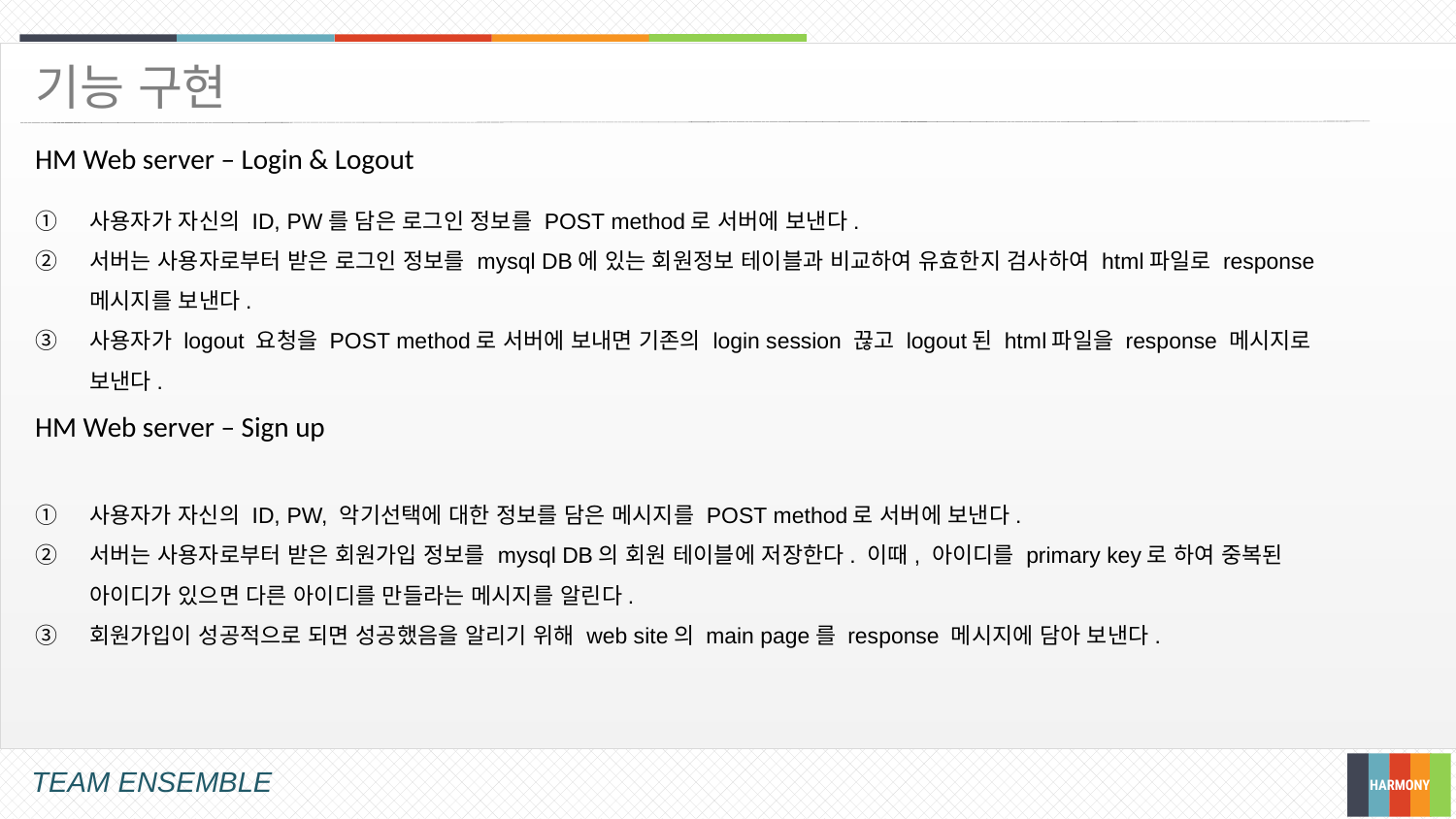

기능 구현

HM Web server – Login & Logout
사용자가 자신의 ID, PW를 담은 로그인 정보를 POST method로 서버에 보낸다.
서버는 사용자로부터 받은 로그인 정보를 mysql DB에 있는 회원정보 테이블과 비교하여 유효한지 검사하여 html파일로 response 메시지를 보낸다.
사용자가 logout 요청을 POST method로 서버에 보내면 기존의 login session 끊고 logout된 html파일을 response 메시지로 보낸다.
HM Web server – Sign up
사용자가 자신의 ID, PW, 악기선택에 대한 정보를 담은 메시지를 POST method로 서버에 보낸다.
서버는 사용자로부터 받은 회원가입 정보를 mysql DB의 회원 테이블에 저장한다. 이때, 아이디를 primary key로 하여 중복된 아이디가 있으면 다른 아이디를 만들라는 메시지를 알린다.
회원가입이 성공적으로 되면 성공했음을 알리기 위해 web site의 main page를 response 메시지에 담아 보낸다.